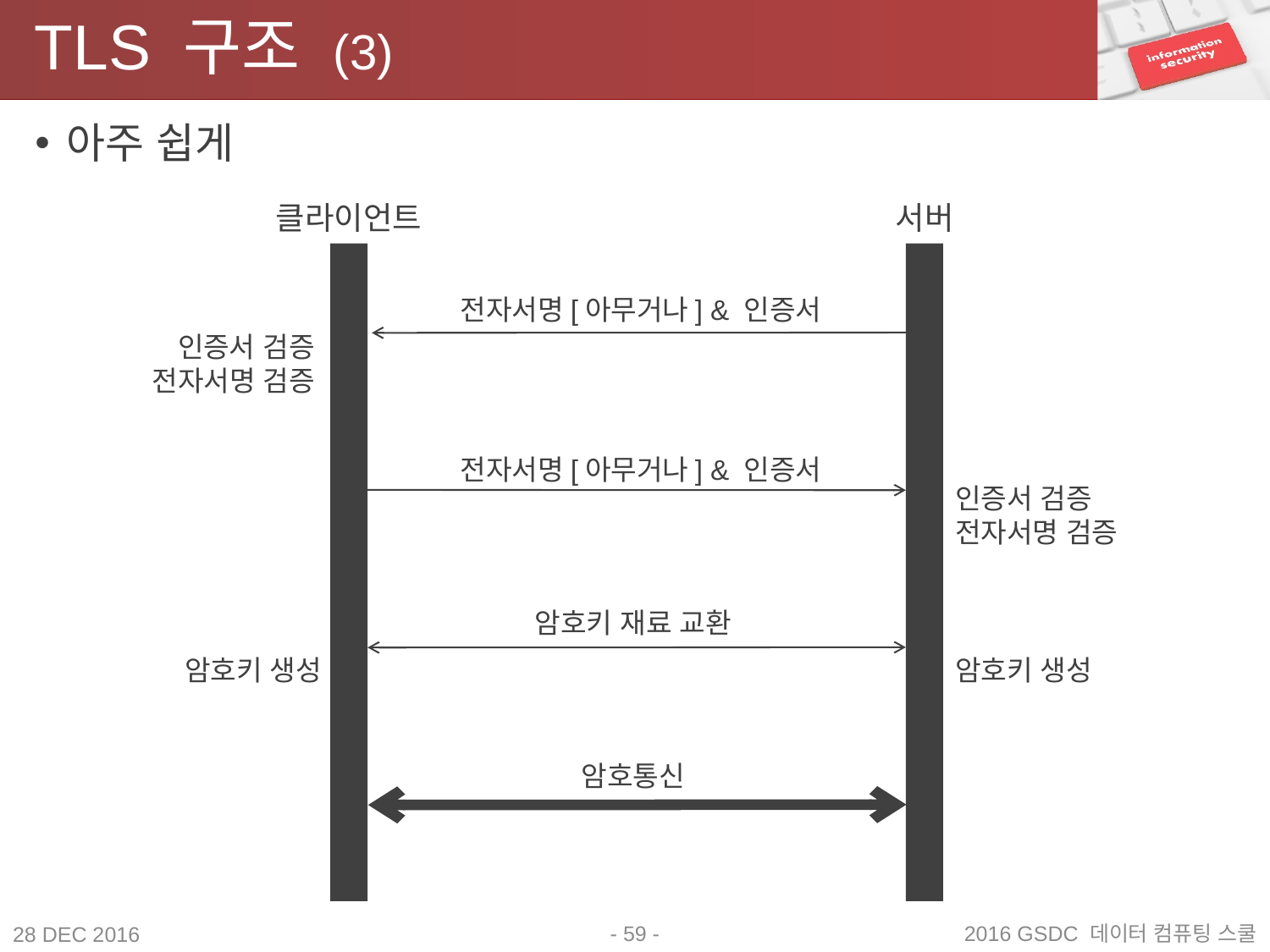

# TLS 구조 (3)
아주 쉽게
클라이언트

서버

전자서명[아무거나] & 인증서
인증서 검증
전자서명 검증
전자서명[아무거나] & 인증서
인증서 검증
전자서명 검증
암호키 재료 교환
암호키 생성
암호키 생성
암호통신
59
2016 GSDC 데이터 컴퓨팅 스쿨
28 DEC 2016